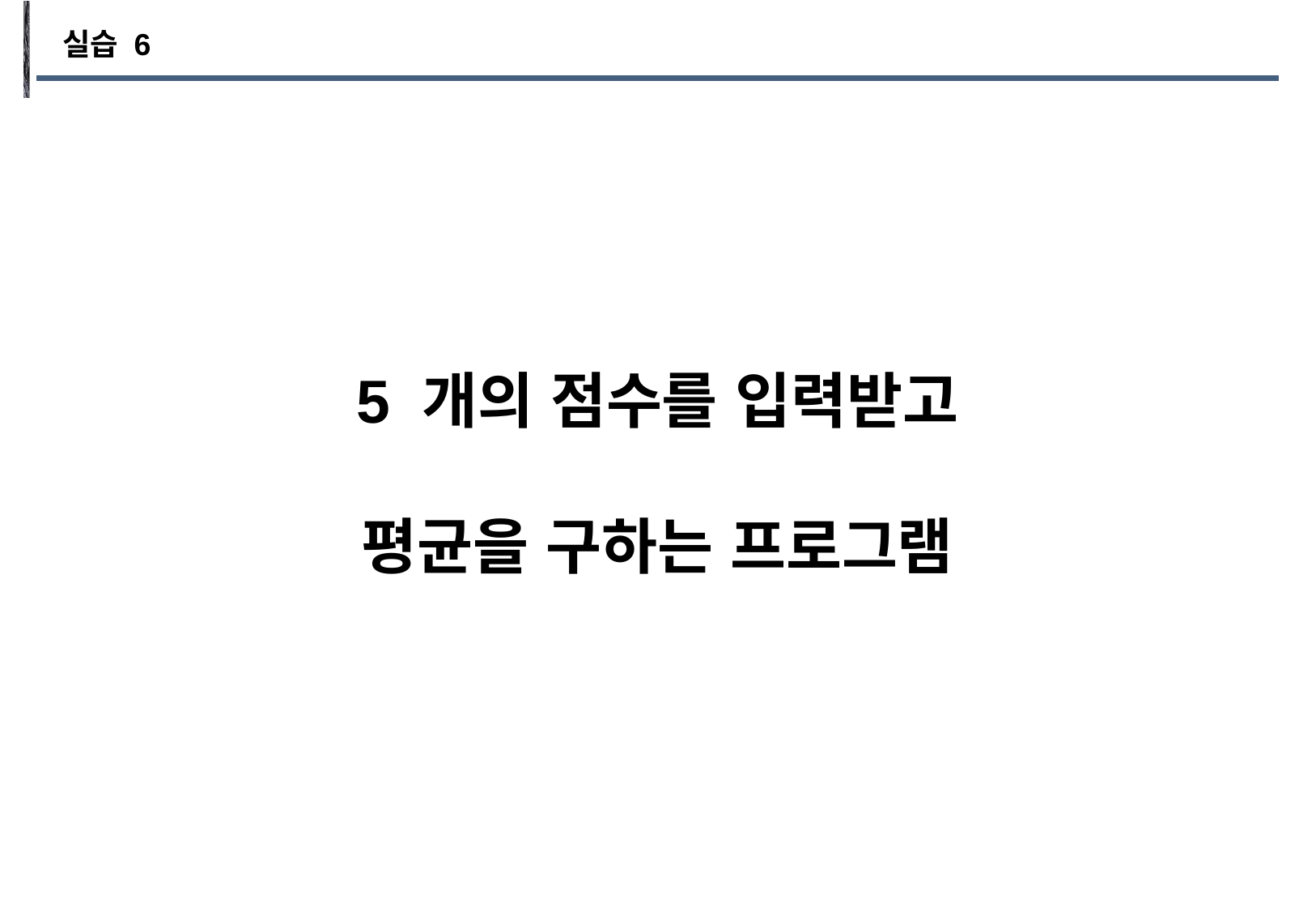

실습 6

5 개의 점수를 입력받고

평균을 구하는 프로그램